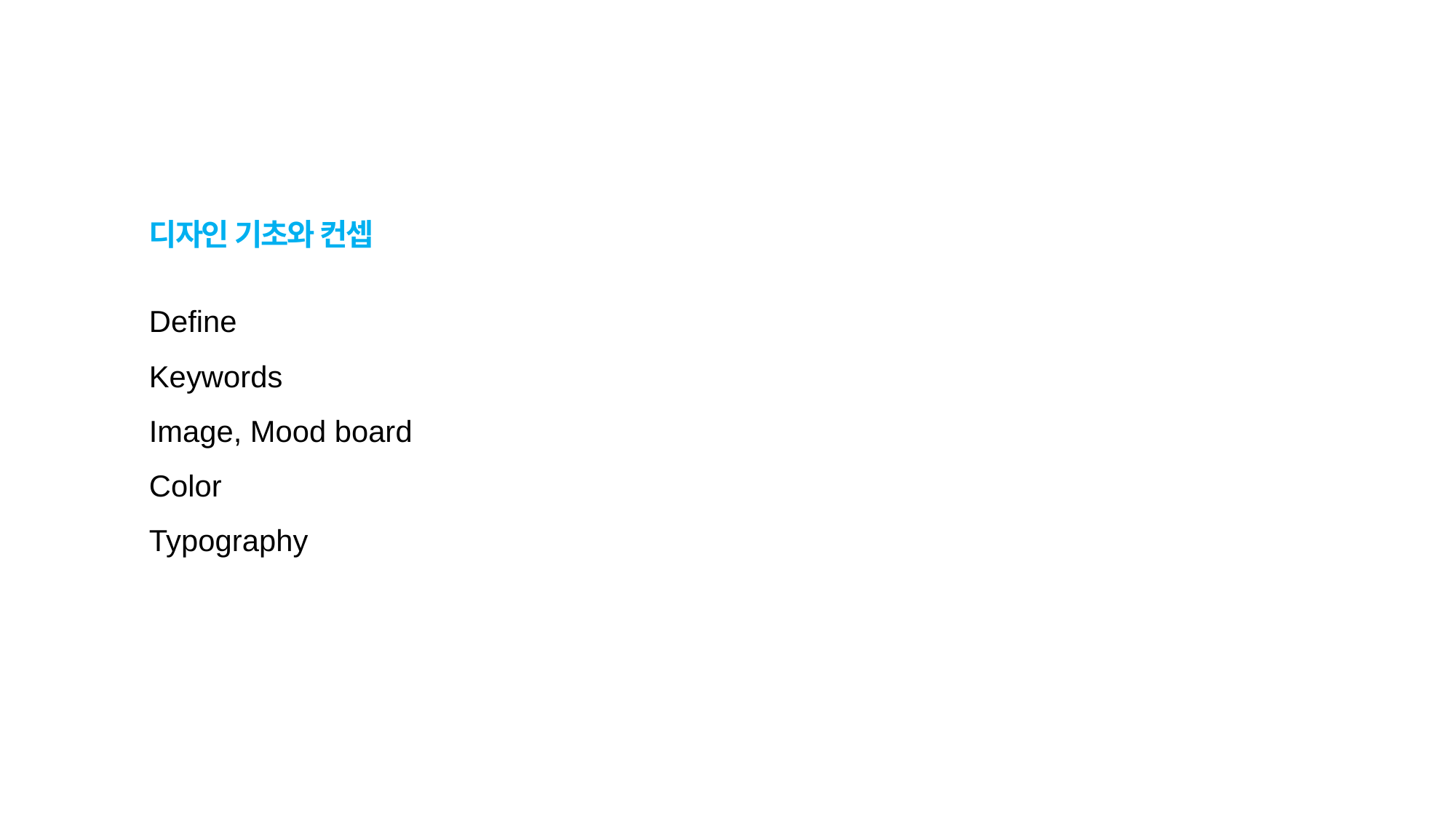

디자인 기초와 컨셉
# Define Keywords Image, Mood board Color Typography